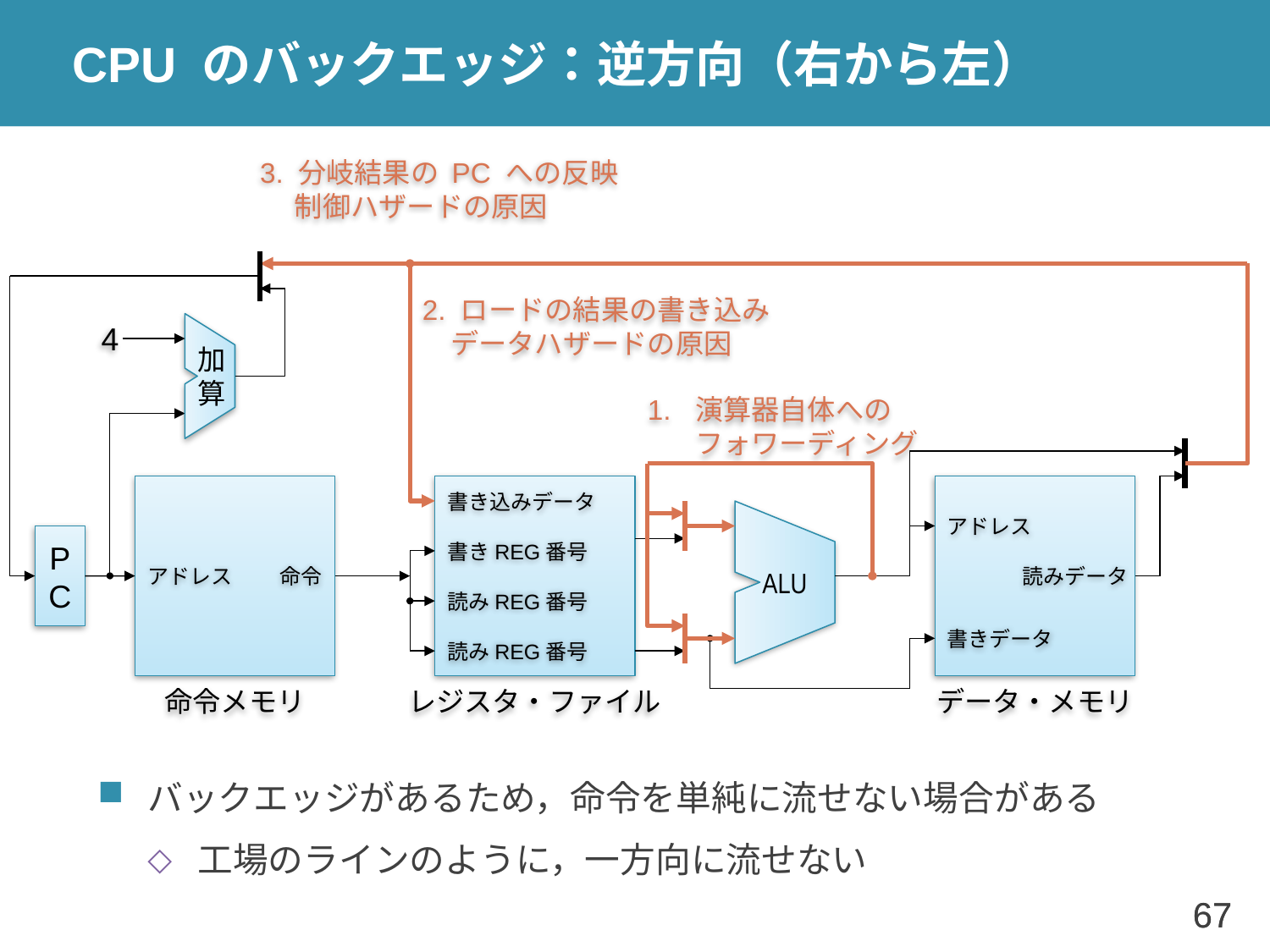

# CPU のバックエッジ：逆方向（右から左）
3. 分岐結果の PC への反映
　 制御ハザードの原因

2. ロードの結果の書き込み
　データハザードの原因

4

加算
演算器自体への
フォワーディング

書き込みデータ

アドレス

PC
書きREG番号

ALU

アドレス
命令
読みデータ
読みREG番号
書きデータ
読みREG番号

命令メモリ
レジスタ・ファイル
データ・メモリ
バックエッジがあるため，命令を単純に流せない場合がある
工場のラインのように，一方向に流せない